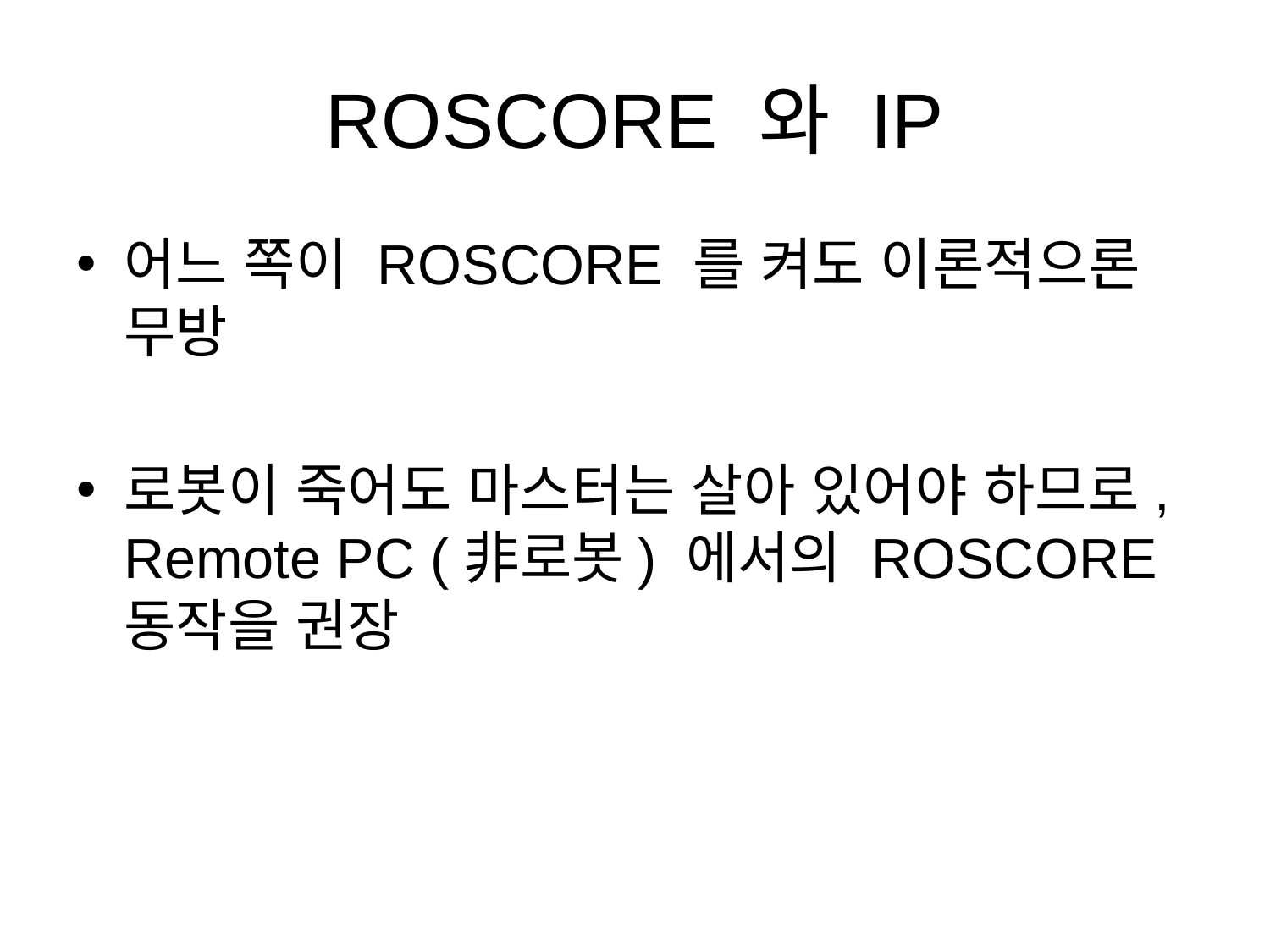

# ROSCORE 와 IP
어느 쪽이 ROSCORE 를 켜도 이론적으론 무방

로봇이 죽어도 마스터는 살아 있어야 하므로, Remote PC (非로봇) 에서의 ROSCORE 동작을 권장